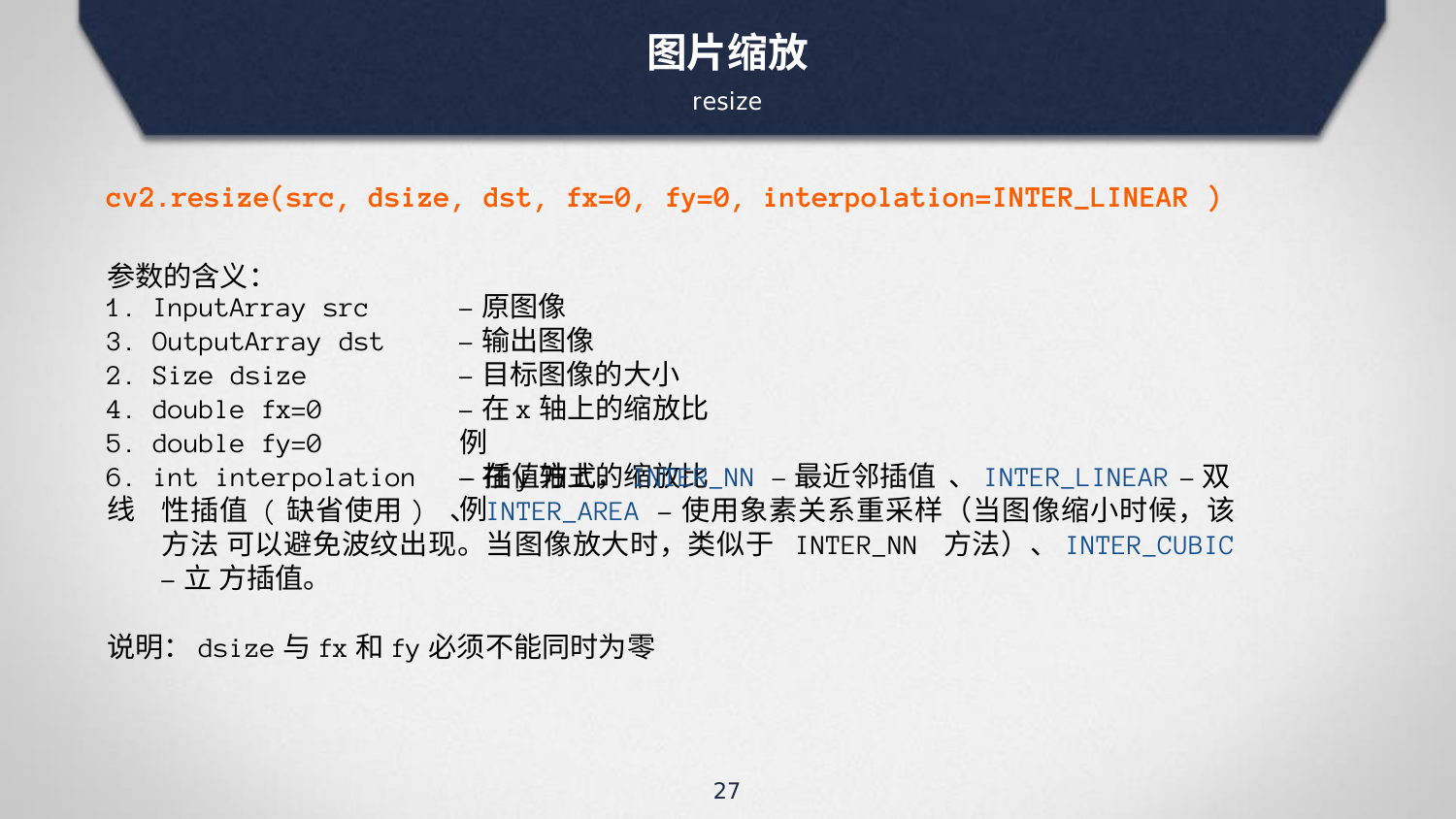

# 图片缩放
resize

cv2.resize(src, dsize, dst, fx=0, fy=0, interpolation=INTER_LINEAR )

参数的含义：
1. InputArray src
3. OutputArray dst
2. Size dsize
4. double fx=0
5. double fy=0
6. int interpolation	-插值方式，INTER_NN –最近邻插值  、INTER_LINEAR	-双线
-原图像
-输出图像
-目标图像的大小
-在x轴上的缩放比例
-在y轴上的缩放比例
性插值 (缺省使用) 、INTER_AREA -使用象素关系重采样（当图像缩小时候，该方法 可以避免波纹出现。当图像放大时，类似于 INTER_NN 方法）、INTER_CUBIC -立 方插值。

说明：dsize与fx和fy必须不能同时为零
27